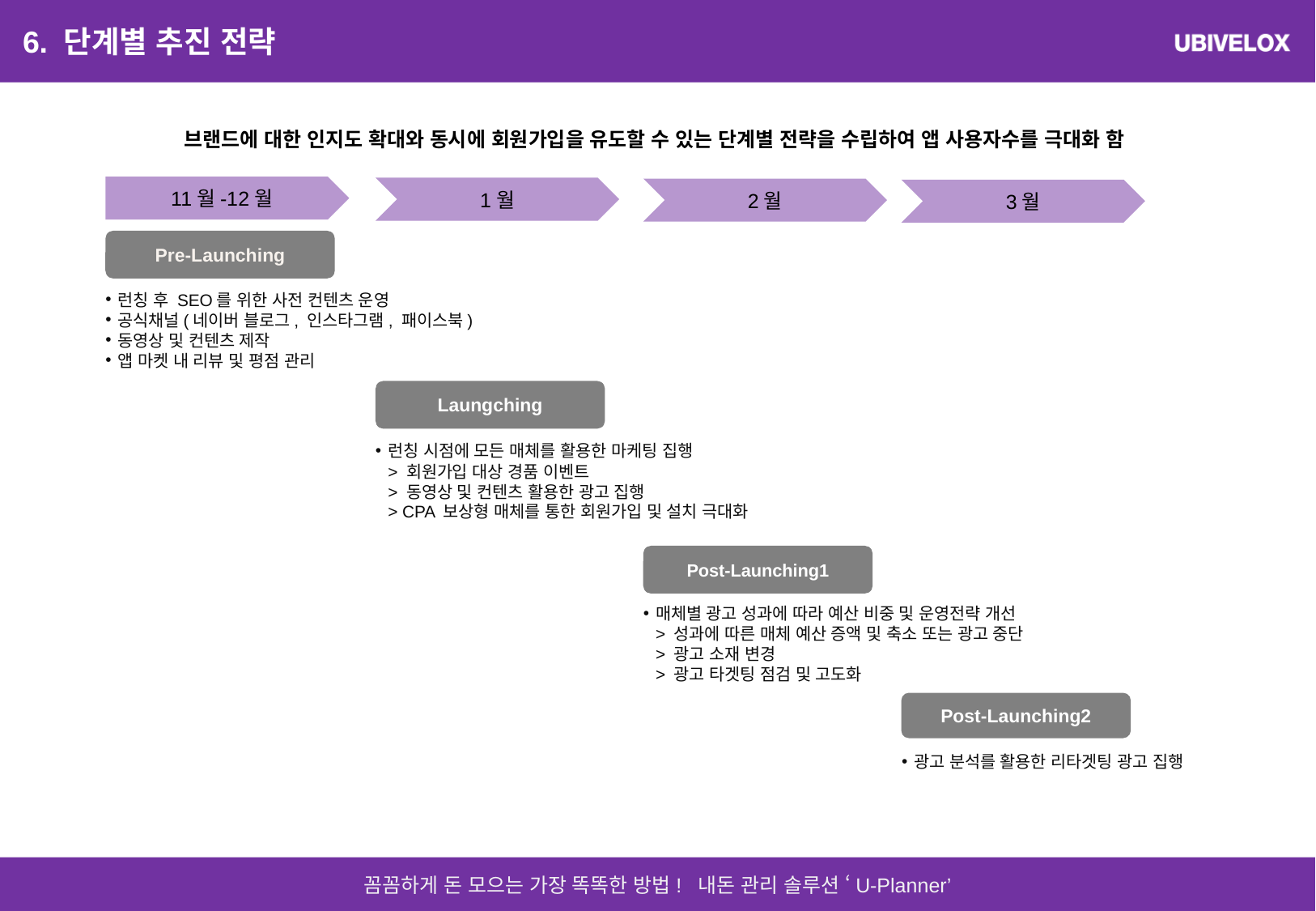

# 6. 단계별 추진 전략
브랜드에 대한 인지도 확대와 동시에 회원가입을 유도할 수 있는 단계별 전략을 수립하여 앱 사용자수를 극대화 함
11월-12월
1월
2월
3월
Pre-Launching
런칭 후 SEO를 위한 사전 컨텐츠 운영
공식채널(네이버 블로그, 인스타그램, 패이스북)
동영상 및 컨텐츠 제작
앱 마켓 내 리뷰 및 평점 관리
Laungching
런칭 시점에 모든 매체를 활용한 마케팅 집행
> 회원가입 대상 경품 이벤트
> 동영상 및 컨텐츠 활용한 광고 집행
> CPA 보상형 매체를 통한 회원가입 및 설치 극대화
Post-Launching1
매체별 광고 성과에 따라 예산 비중 및 운영전략 개선
> 성과에 따른 매체 예산 증액 및 축소 또는 광고 중단
> 광고 소재 변경
> 광고 타겟팅 점검 및 고도화
Post-Launching2
광고 분석를 활용한 리타겟팅 광고 집행
9